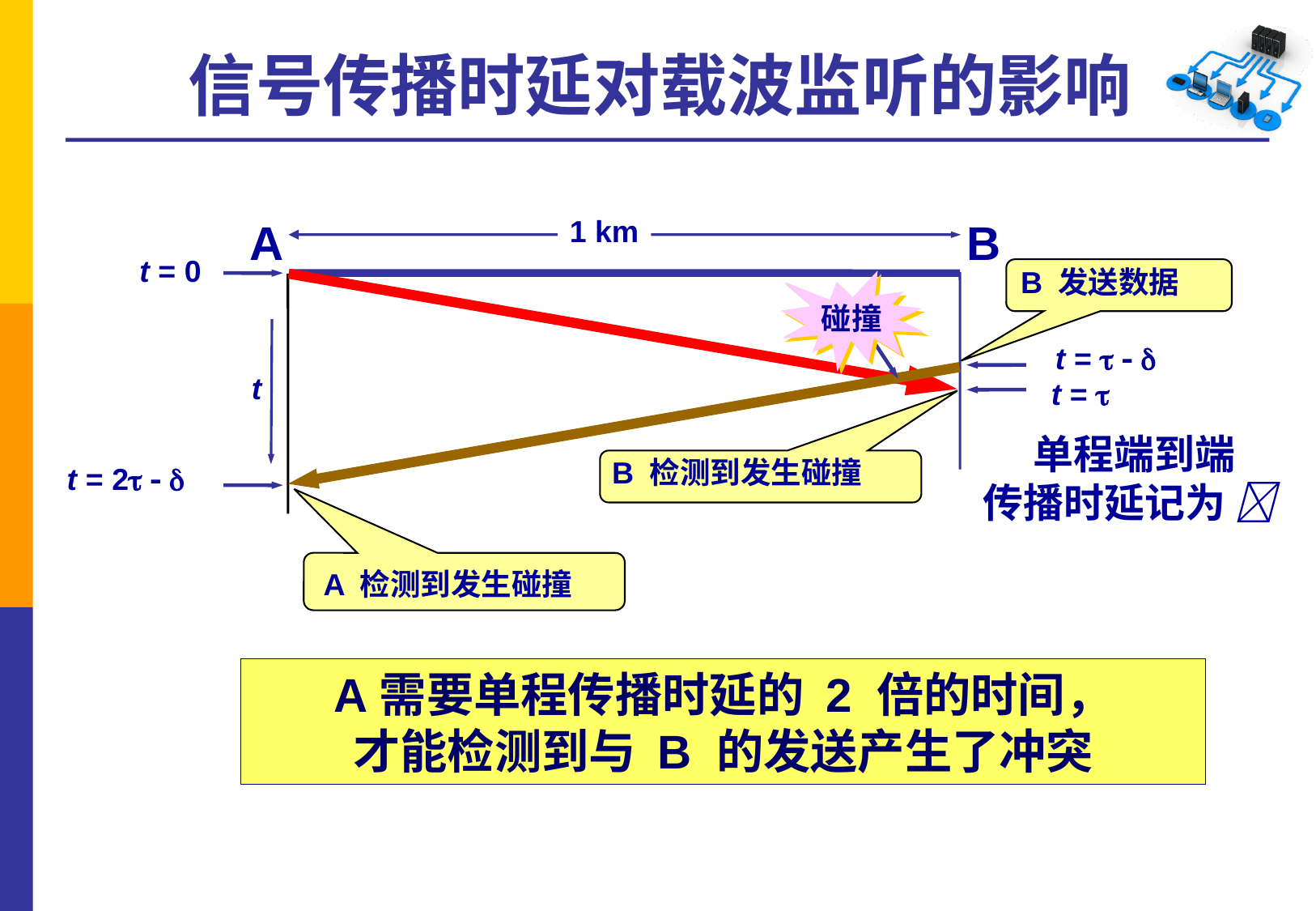

# 信号传播时延对载波监听的影响
1 km
A
B

t = 0
  B 发送数据

  t = τ − δ

碰撞

t

  t = τ

B 检测到发生碰撞

单程端到端
传播时延记为 τ
t = 2τ − δ

A 检测到发生碰撞
A需要单程传播时延的 2 倍的时间，
才能检测到与 B 的发送产生了冲突